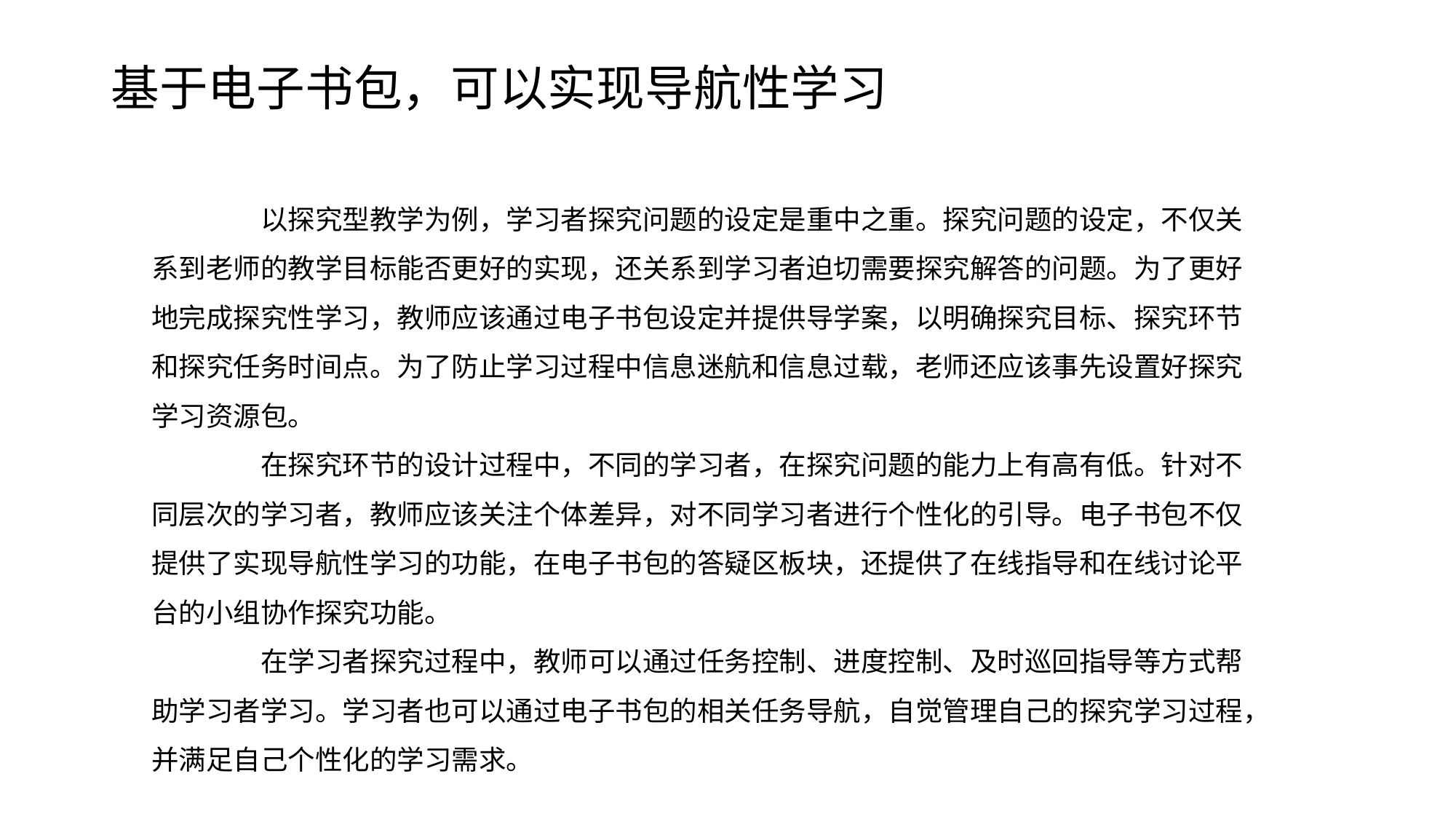

# 基于电子书包，可以实现导航性学习
	以探究型教学为例，学习者探究问题的设定是重中之重。探究问题的设定，不仅关系到老师的教学目标能否更好的实现，还关系到学习者迫切需要探究解答的问题。为了更好地完成探究性学习，教师应该通过电子书包设定并提供导学案，以明确探究目标、探究环节和探究任务时间点。为了防止学习过程中信息迷航和信息过载，老师还应该事先设置好探究学习资源包。
	在探究环节的设计过程中，不同的学习者，在探究问题的能力上有高有低。针对不同层次的学习者，教师应该关注个体差异，对不同学习者进行个性化的引导。电子书包不仅提供了实现导航性学习的功能，在电子书包的答疑区板块，还提供了在线指导和在线讨论平台的小组协作探究功能。
	在学习者探究过程中，教师可以通过任务控制、进度控制、及时巡回指导等方式帮助学习者学习。学习者也可以通过电子书包的相关任务导航，自觉管理自己的探究学习过程，并满足自己个性化的学习需求。